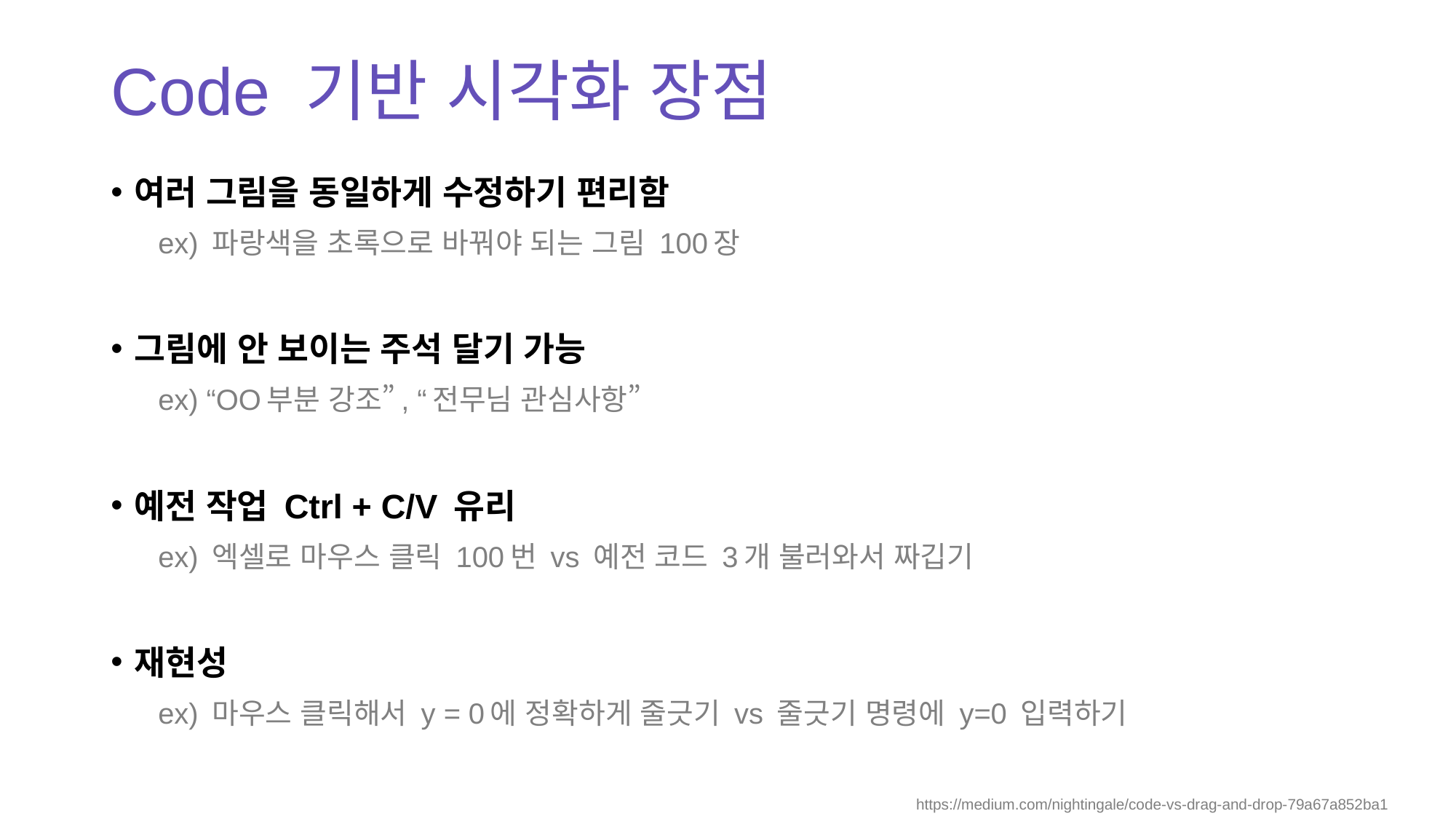

# Code 기반 시각화 장점
여러 그림을 동일하게 수정하기 편리함
ex) 파랑색을 초록으로 바꿔야 되는 그림 100장

그림에 안 보이는 주석 달기 가능
ex) “OO부분 강조”, “전무님 관심사항”

예전 작업 Ctrl + C/V 유리
ex) 엑셀로 마우스 클릭 100번 vs 예전 코드 3개 불러와서 짜깁기

재현성
ex) 마우스 클릭해서 y = 0에 정확하게 줄긋기 vs 줄긋기 명령에 y=0 입력하기
https://medium.com/nightingale/code-vs-drag-and-drop-79a67a852ba1